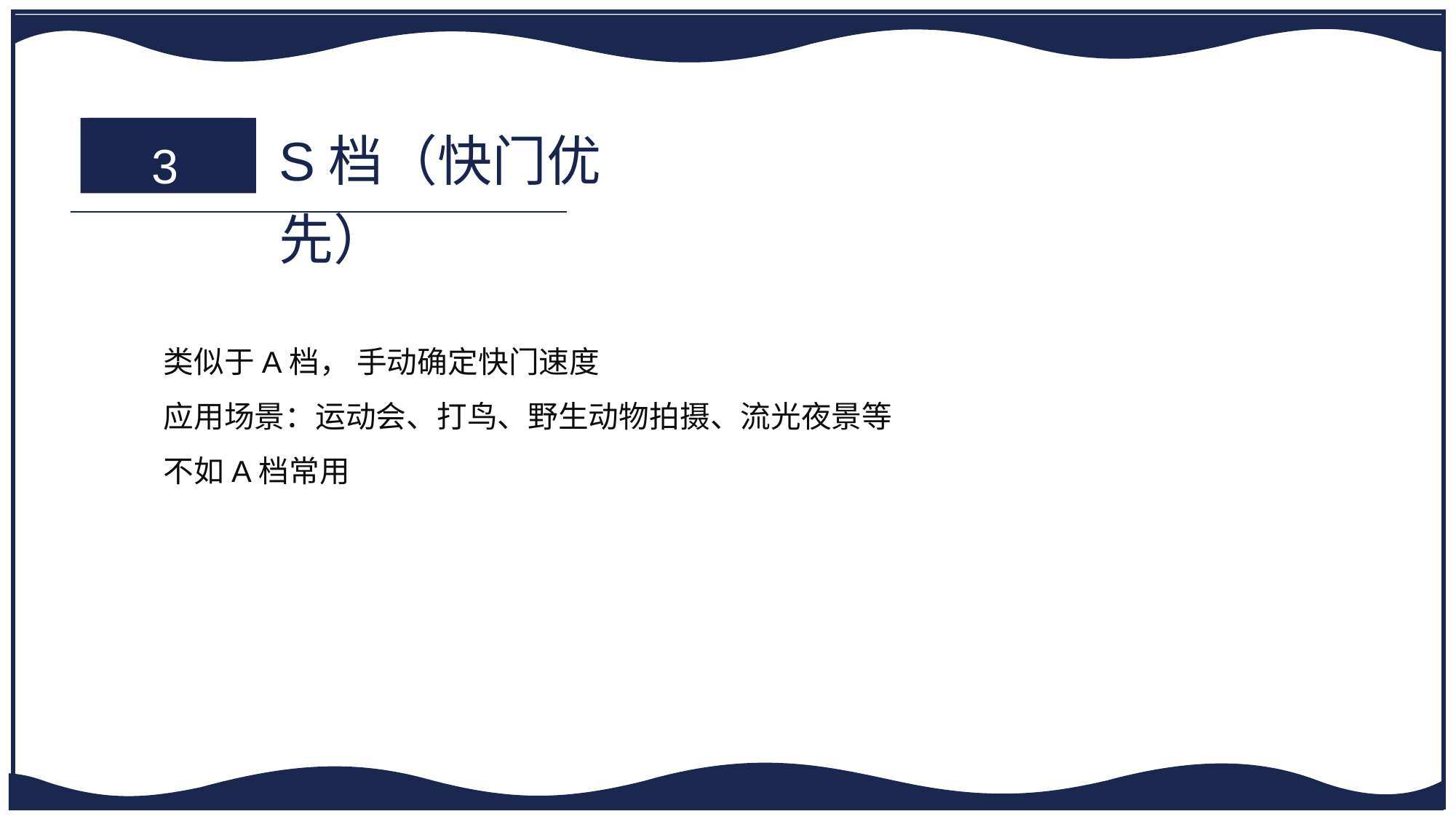

S档（快门优先）

3
类似于A档， 手动确定快门速度
应用场景：运动会、打鸟、野生动物拍摄、流光夜景等
不如A档常用